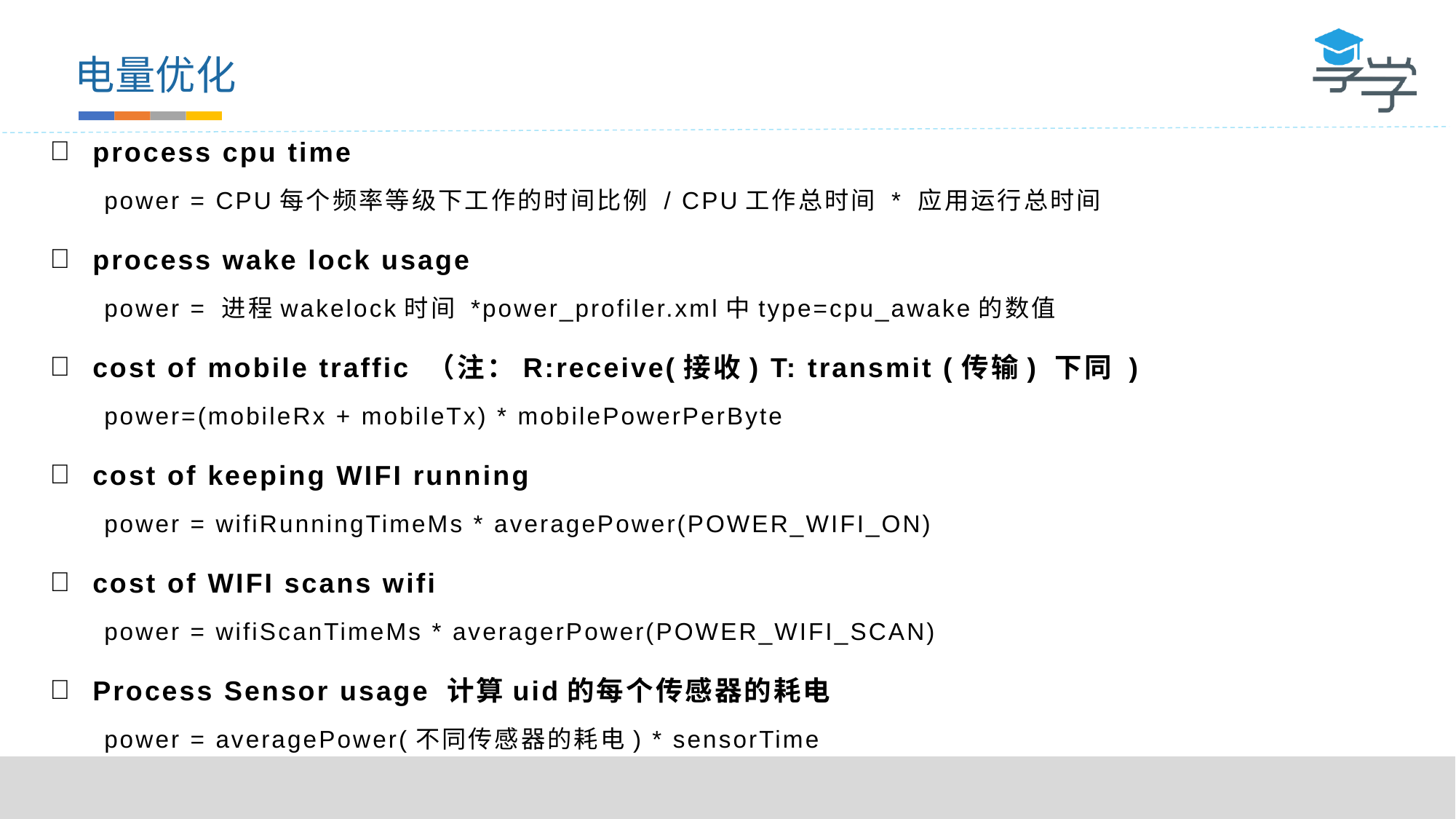

电量优化

process cpu time
power = CPU每个频率等级下工作的时间比例 / CPU工作总时间 * 应用运行总时间
process wake lock usage
power = 进程wakelock时间 *power_profiler.xml中type=cpu_awake的数值
cost of mobile traffic （注：R:receive(接收) T: transmit (传输) 下同 )
power=(mobileRx + mobileTx) * mobilePowerPerByte
cost of keeping WIFI running
power = wifiRunningTimeMs * averagePower(POWER_WIFI_ON)
cost of WIFI scans wifi
power = wifiScanTimeMs * averagerPower(POWER_WIFI_SCAN)
Process Sensor usage 计算uid的每个传感器的耗电
power = averagePower(不同传感器的耗电) * sensorTime